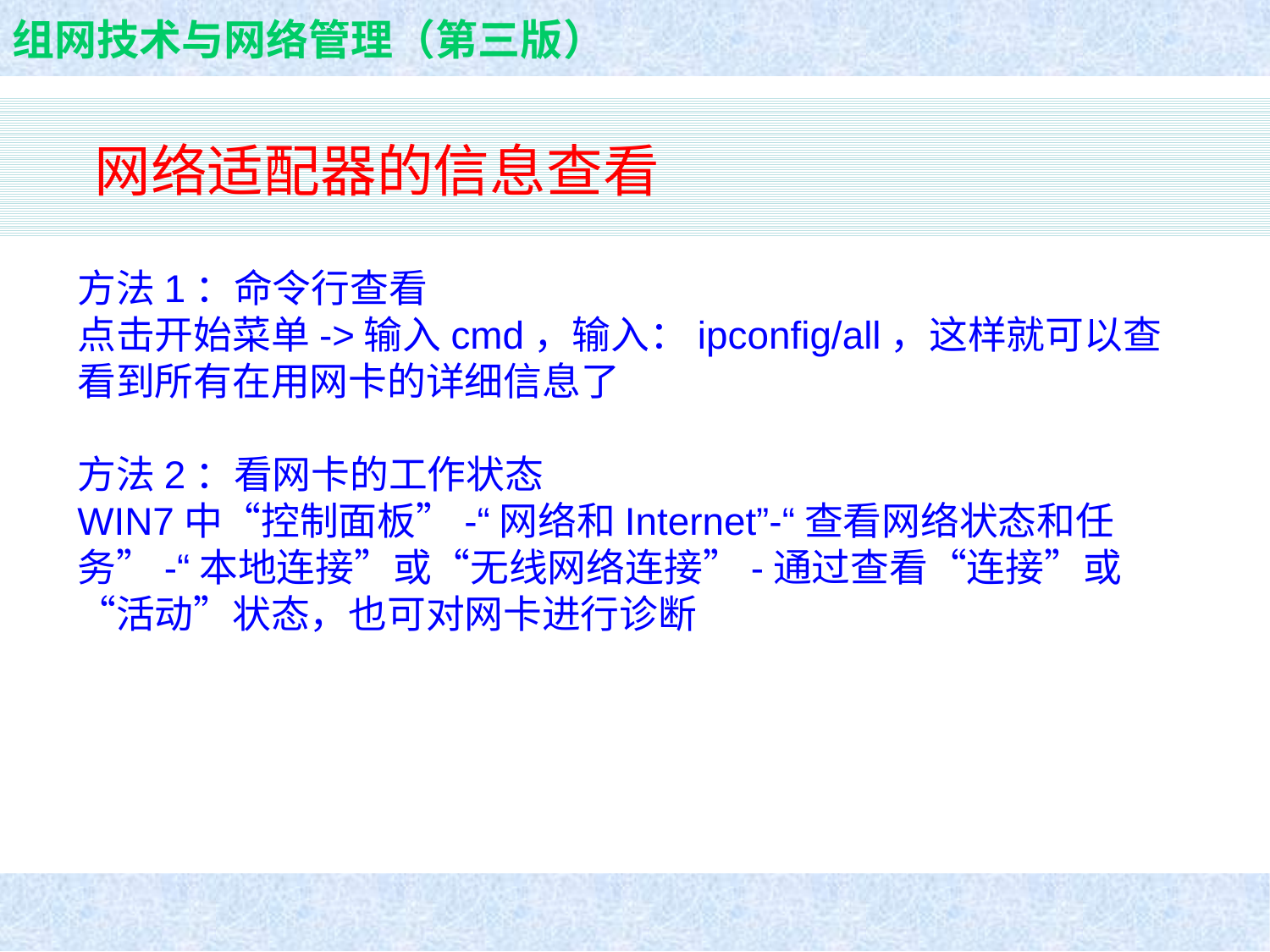

网络适配器的信息查看
方法1：命令行查看
点击开始菜单->输入cmd，输入：ipconfig/all，这样就可以查看到所有在用网卡的详细信息了

方法2：看网卡的工作状态
WIN7中“控制面板”-“网络和Internet”-“查看网络状态和任务”-“本地连接”或“无线网络连接”-通过查看“连接”或“活动”状态，也可对网卡进行诊断